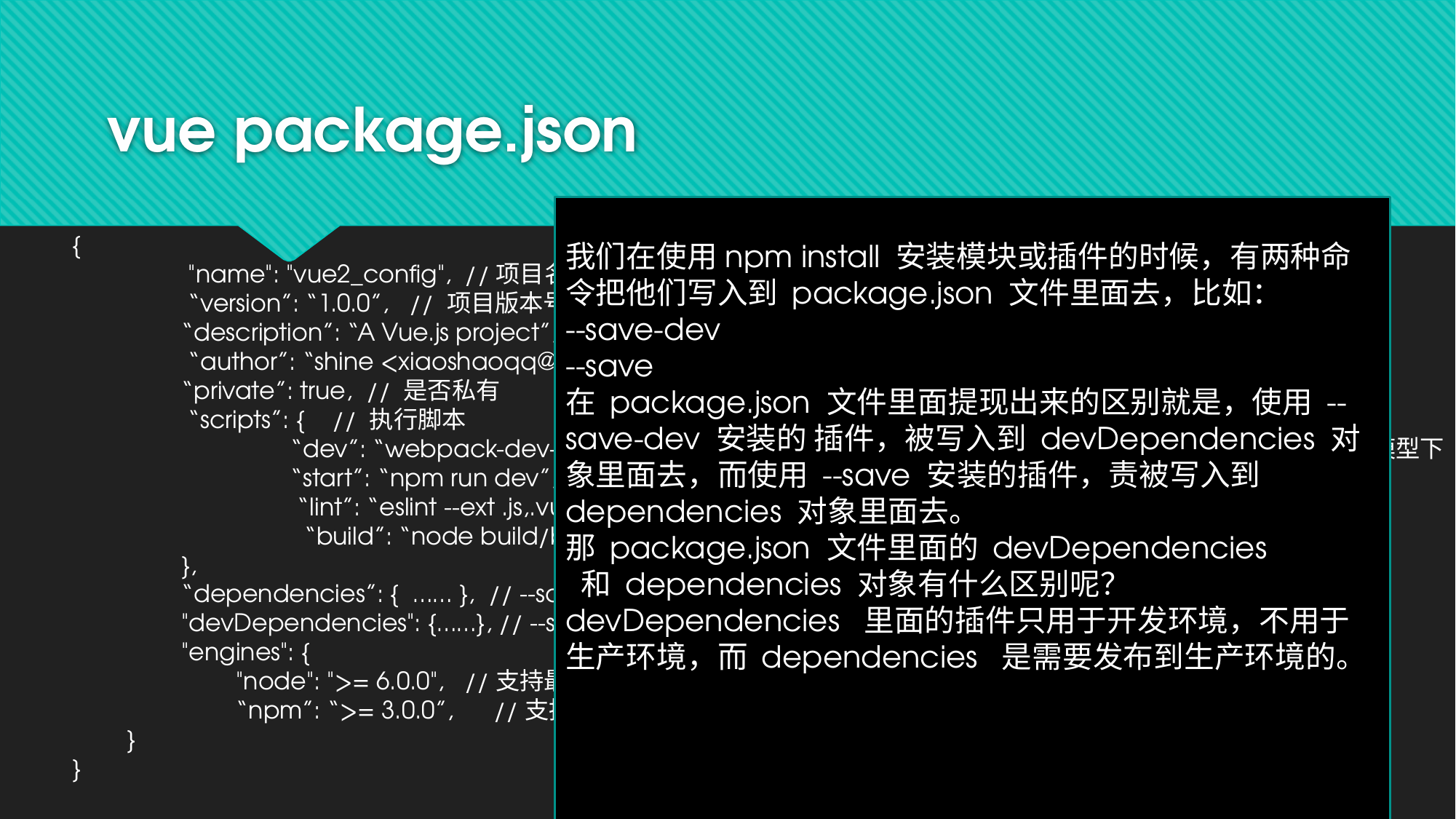

# vue package.json

{
	 "name": "vue2_config",  //项目名称
 	 “version”: “1.0.0”,   // 项目版本号
	“description”: “A Vue.js project”,  // 项目描述
	 “author”: “shine <xiaoshaoqq@gmail.com>”,  // 作者
	“private”: true,  // 是否私有
	 “scripts”: {    // 执行脚本
		“dev”: “webpack-dev-server --inline --progress --config build/webpack.dev.conf.js”,   // 开发模型下
		“start”: “npm run dev”,  // 执行上面的另一种方式
		 “lint”: “eslint --ext .js,.vue src”,   //
		  “build”: “node build/build.js”  // 执行打包脚本
	},
	“dependencies”: {  …… },  // --save-dev
	"devDependencies": {……}, // --save
	"engines": {
	"node": ">= 6.0.0",   //支持最低node的版本
	“npm”: “>= 3.0.0”,      //支持最低npm版本
}
}
我们在使用npm install 安装模块或插件的时候，有两种命令把他们写入到 package.json 文件里面去，比如：
--save-dev
--save
在 package.json 文件里面提现出来的区别就是，使用 --save-dev 安装的 插件，被写入到 devDependencies 对象里面去，而使用 --save 安装的插件，责被写入到 dependencies 对象里面去。
那 package.json 文件里面的 devDependencies  和 dependencies 对象有什么区别呢？
devDependencies  里面的插件只用于开发环境，不用于生产环境，而 dependencies  是需要发布到生产环境的。